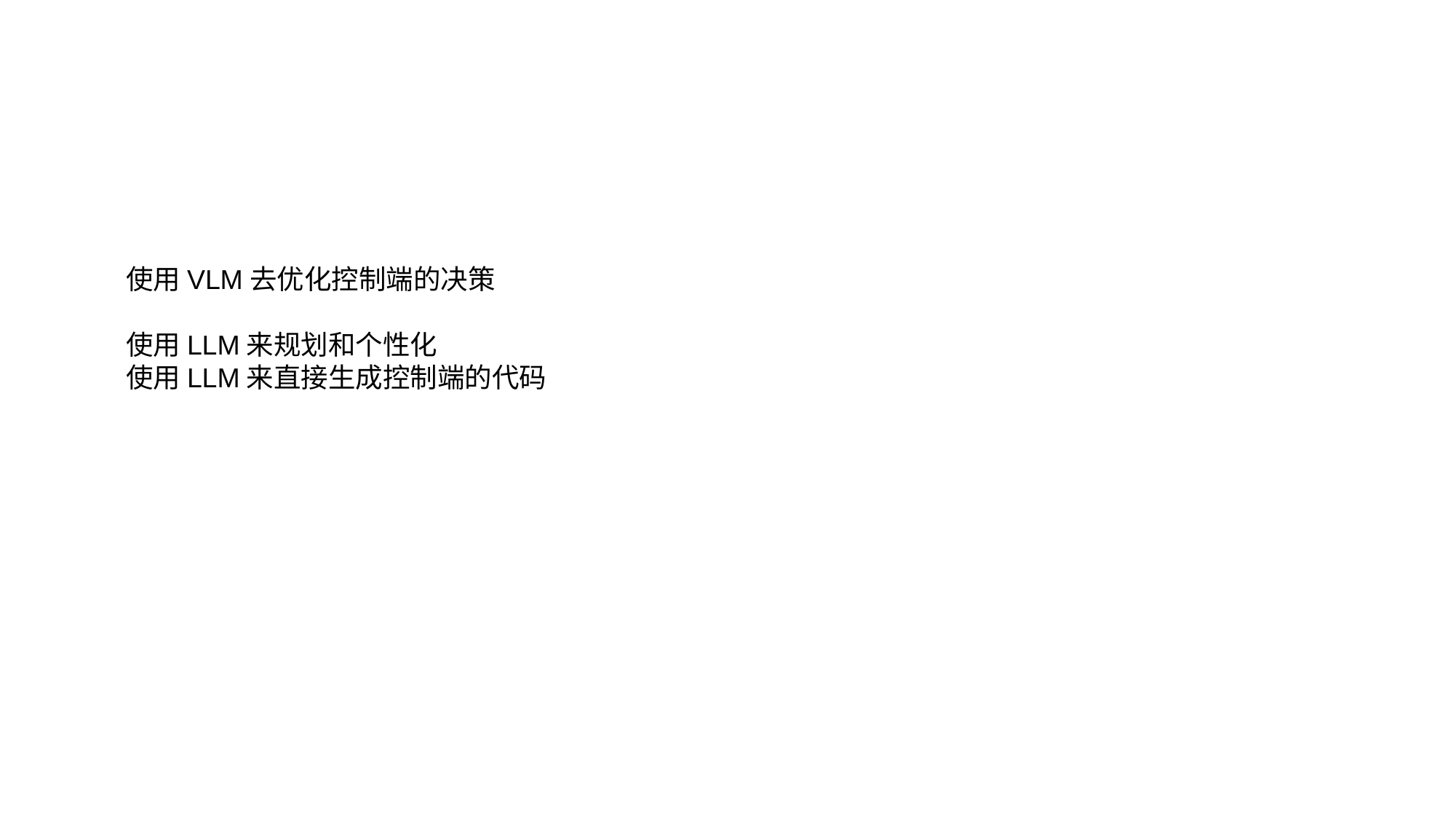

#
使用VLM去优化控制端的决策

使用LLM来规划和个性化
使用LLM来直接生成控制端的代码